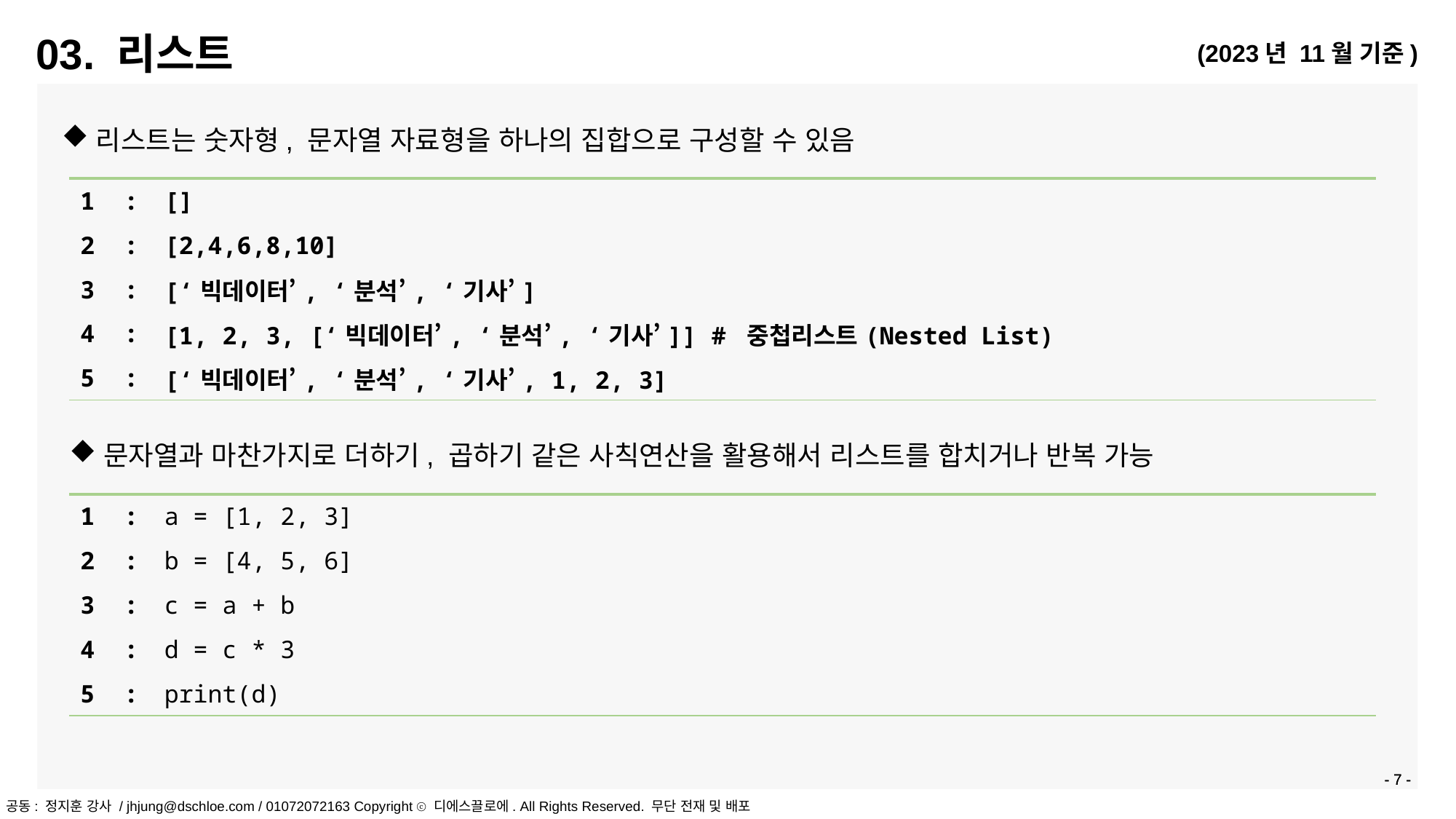

03. 리스트
리스트는 숫자형, 문자열 자료형을 하나의 집합으로 구성할 수 있음
| 1 : | [] |
| --- | --- |
| 2 : | [2,4,6,8,10] |
| 3 : | [‘빅데이터’, ‘분석’, ‘기사’] |
| 4 : | [1, 2, 3, [‘빅데이터’, ‘분석’, ‘기사’]] # 중첩리스트(Nested List) |
| 5 : | [‘빅데이터’, ‘분석’, ‘기사’, 1, 2, 3] |
문자열과 마찬가지로 더하기, 곱하기 같은 사칙연산을 활용해서 리스트를 합치거나 반복 가능
| 1 : | a = [1, 2, 3] |
| --- | --- |
| 2 : | b = [4, 5, 6] |
| 3 : | c = a + b |
| 4 : | d = c \* 3 |
| 5 : | print(d) |
- 7 -